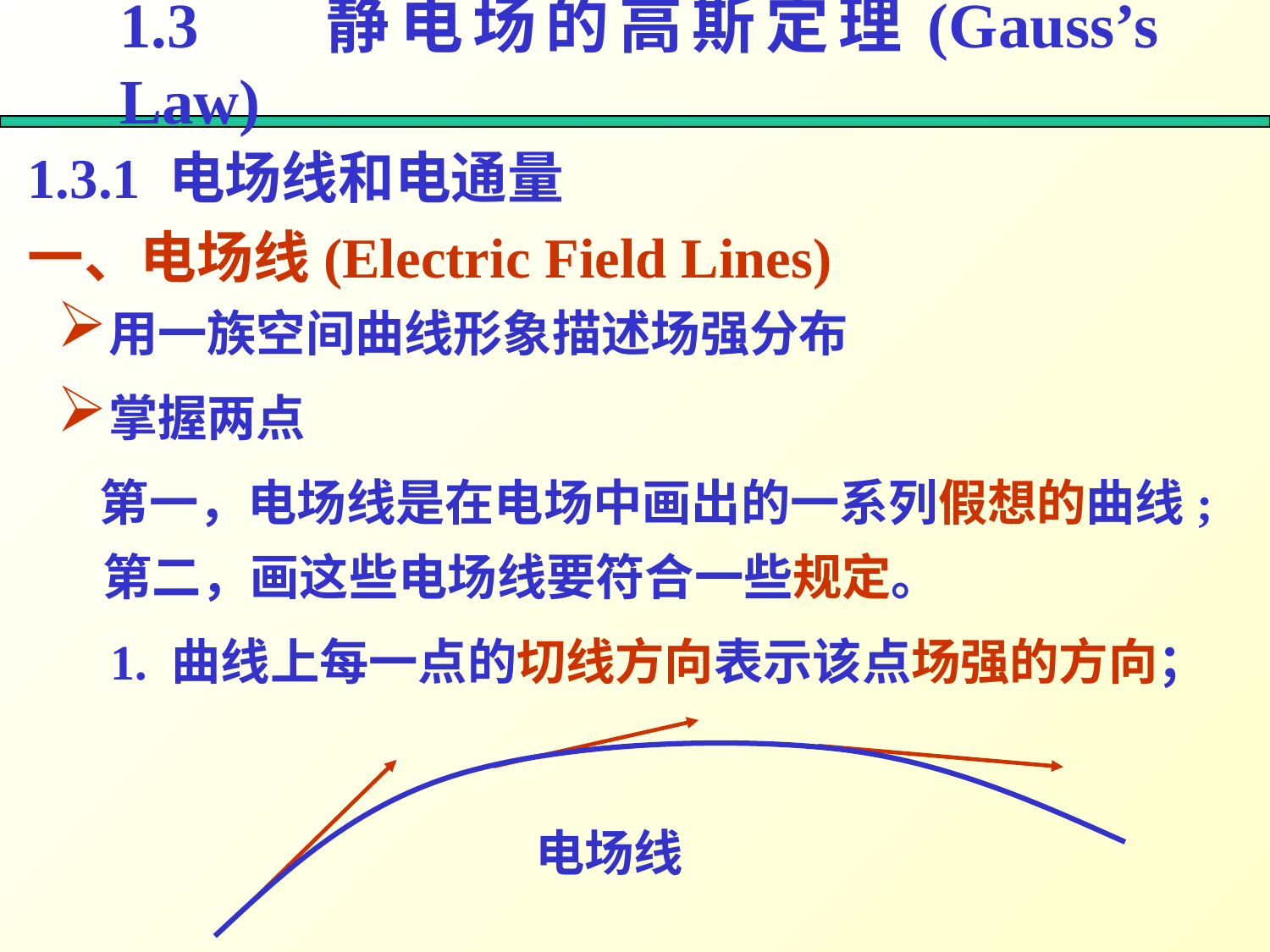

1.3    静电场的高斯定理(Gauss’s Law)

1.3.1 电场线和电通量
一、电场线(Electric Field Lines)
用一族空间曲线形象描述场强分布
掌握两点
第一，电场线是在电场中画出的一系列假想的曲线;
第二，画这些电场线要符合一些规定。
1. 曲线上每一点的切线方向表示该点场强的方向；

电场线